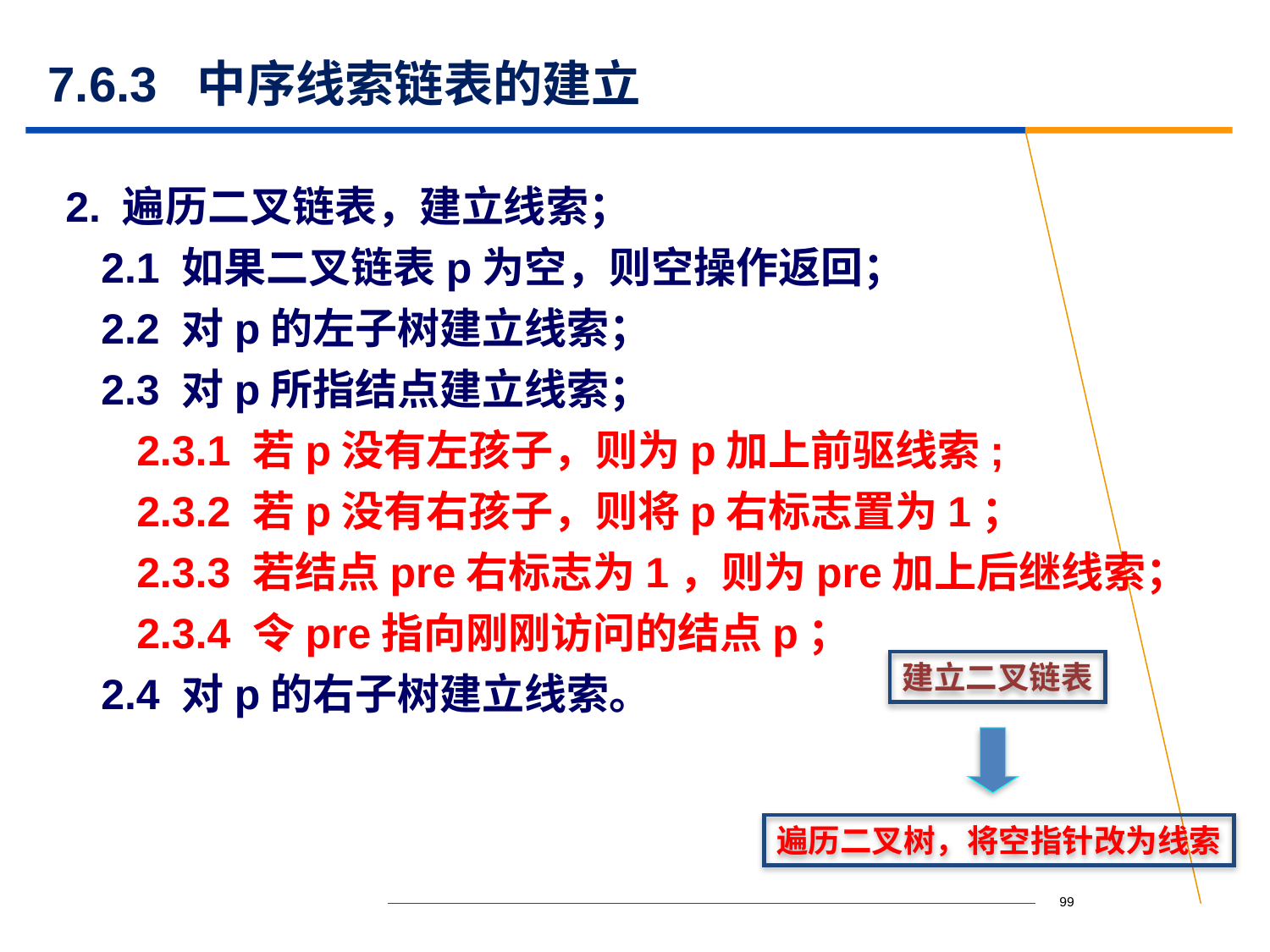

# 7.6.3  中序线索链表的建立
2. 遍历二叉链表，建立线索；
   2.1 如果二叉链表p为空，则空操作返回；
   2.2 对p的左子树建立线索；
   2.3 对p所指结点建立线索；
      2.3.1 若p没有左孩子，则为p加上前驱线索;
      2.3.2 若p没有右孩子，则将p右标志置为1；
      2.3.3 若结点pre右标志为1，则为pre加上后继线索；
      2.3.4 令pre指向刚刚访问的结点p；
   2.4 对p的右子树建立线索。
建立二叉链表

遍历二叉树，将空指针改为线索